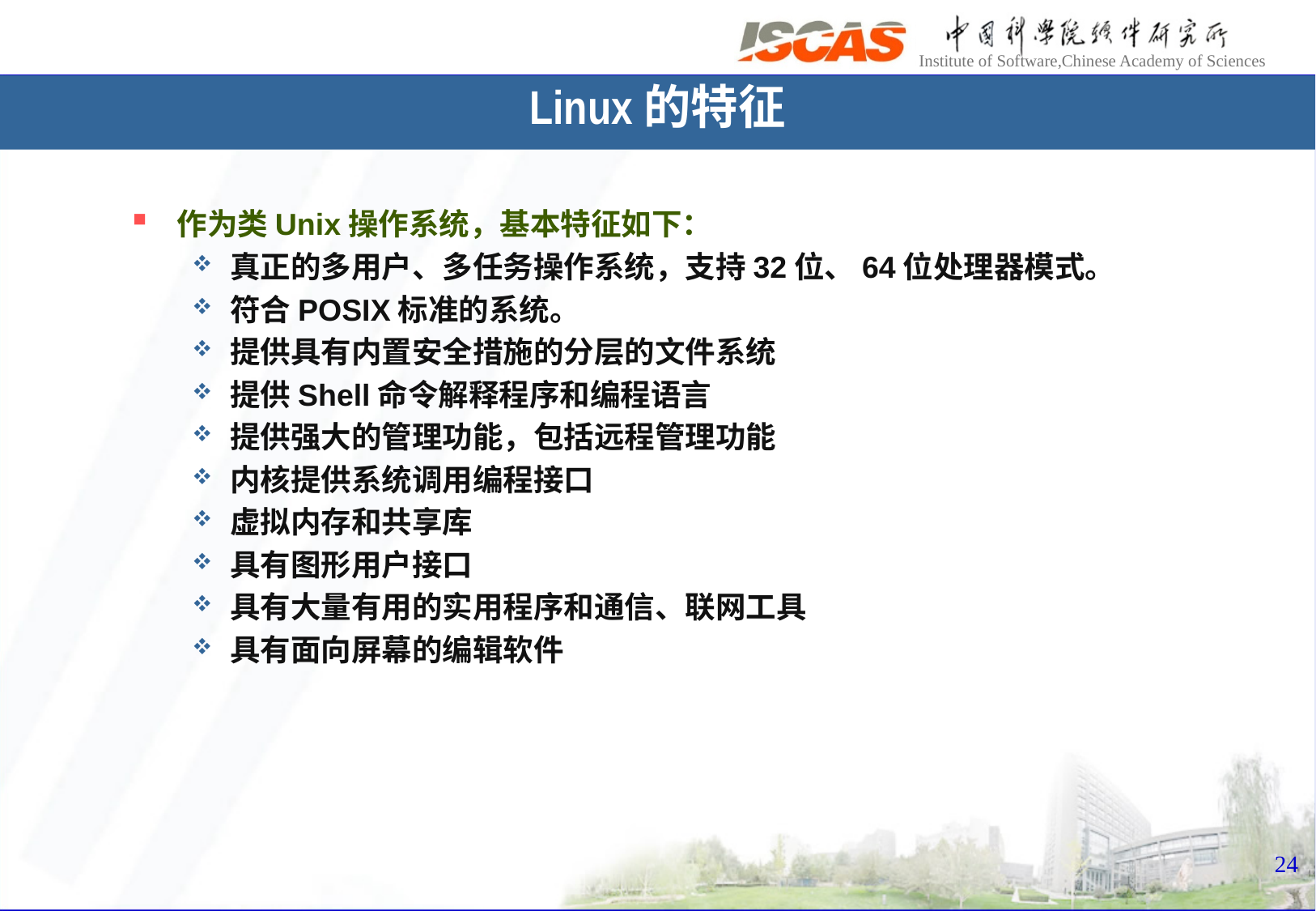

Linux的特征
作为类Unix操作系统，基本特征如下：
真正的多用户、多任务操作系统，支持32位、64位处理器模式。
符合POSIX标准的系统。
提供具有内置安全措施的分层的文件系统
提供Shell命令解释程序和编程语言
提供强大的管理功能，包括远程管理功能
内核提供系统调用编程接口
虚拟内存和共享库
具有图形用户接口
具有大量有用的实用程序和通信、联网工具
具有面向屏幕的编辑软件
24